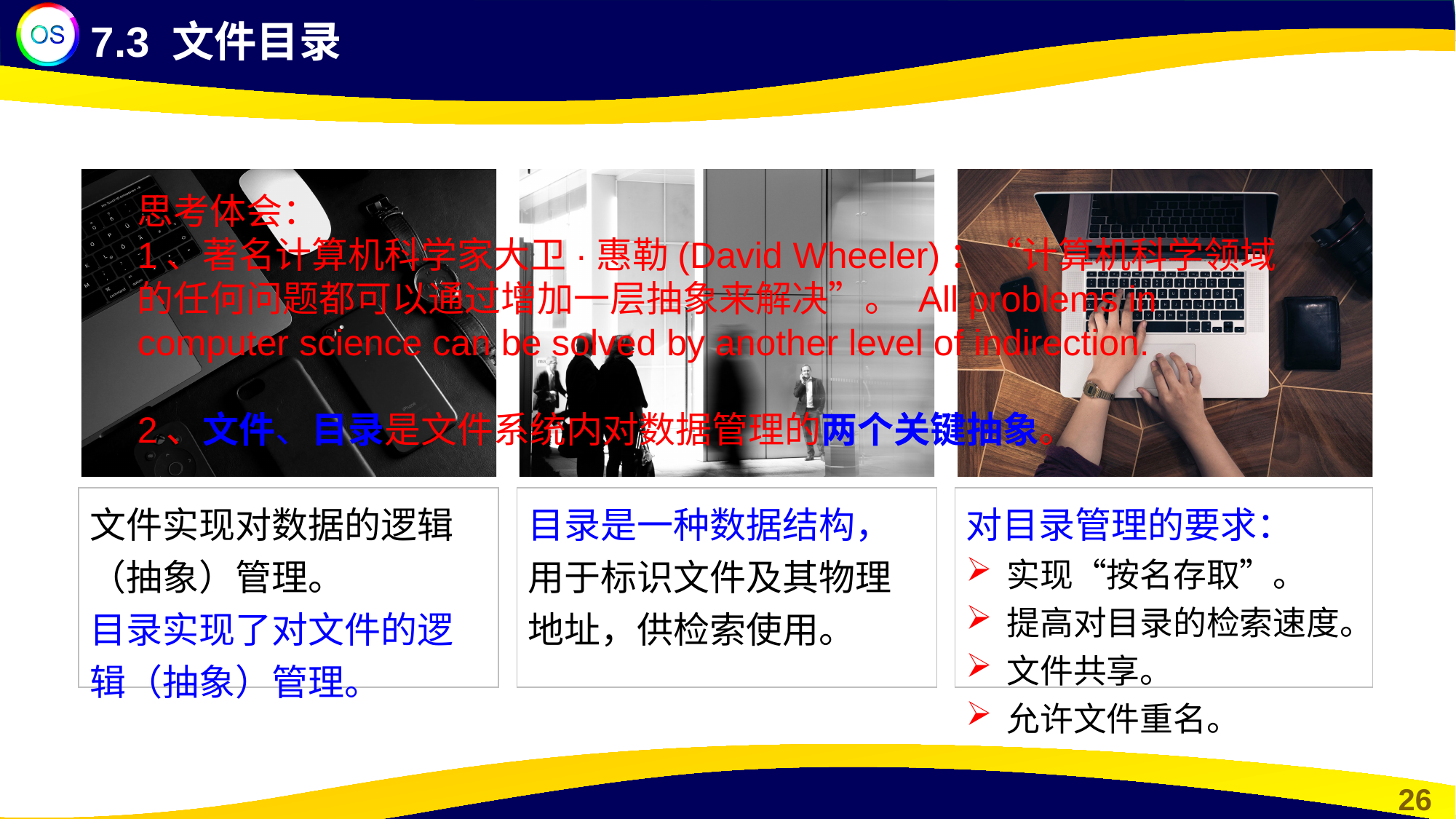

7.3 文件目录

文件实现对数据的逻辑（抽象）管理。
目录实现了对文件的逻辑（抽象）管理。
目录是一种数据结构，用于标识文件及其物理地址，供检索使用。
对目录管理的要求：
实现“按名存取”。
提高对目录的检索速度。
文件共享。
允许文件重名。
思考体会：
1、著名计算机科学家大卫·惠勒(David Wheeler)：“计算机科学领域的任何问题都可以通过增加一层抽象来解决”。 All problems in computer science can be solved by another level of indirection.

2、文件、目录是文件系统内对数据管理的两个关键抽象。